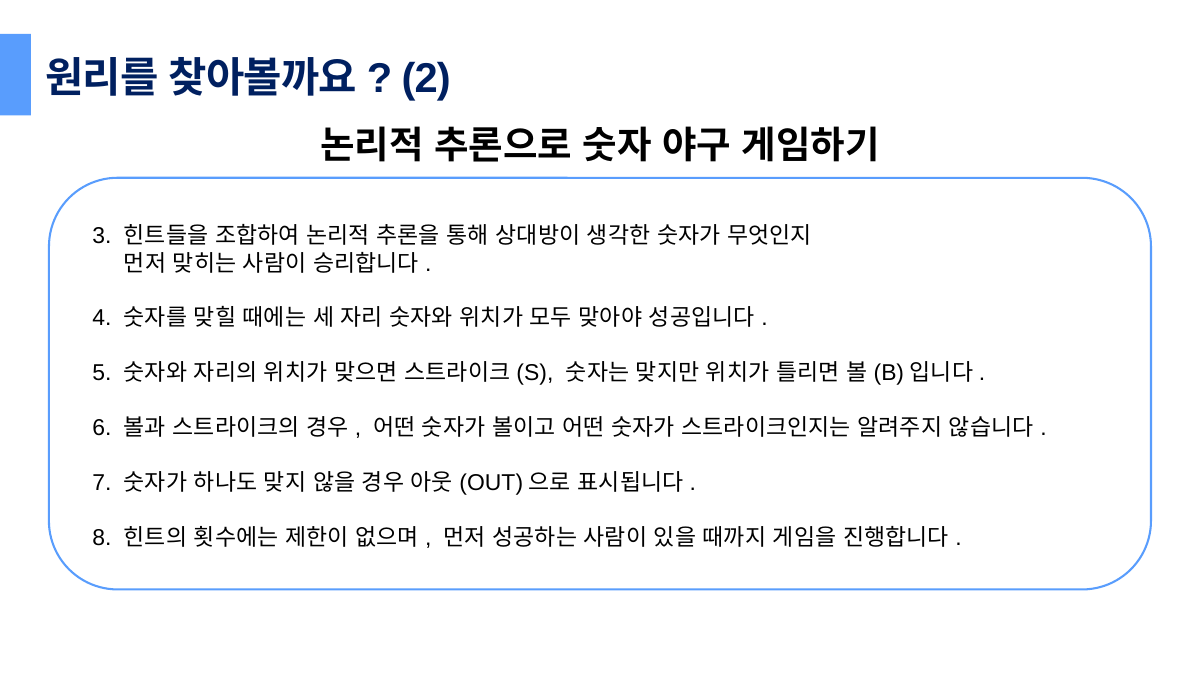

원리를 찾아볼까요? (2)
논리적 추론으로 숫자 야구 게임하기

3. 힌트들을 조합하여 논리적 추론을 통해 상대방이 생각한 숫자가 무엇인지
    먼저 맞히는 사람이 승리합니다.

4. 숫자를 맞힐 때에는 세 자리 숫자와 위치가 모두 맞아야 성공입니다.

5. 숫자와 자리의 위치가 맞으면 스트라이크(S), 숫자는 맞지만 위치가 틀리면 볼(B)입니다.

6. 볼과 스트라이크의 경우, 어떤 숫자가 볼이고 어떤 숫자가 스트라이크인지는 알려주지 않습니다.

7. 숫자가 하나도 맞지 않을 경우 아웃(OUT)으로 표시됩니다.

8. 힌트의 횟수에는 제한이 없으며, 먼저 성공하는 사람이 있을 때까지 게임을 진행합니다.